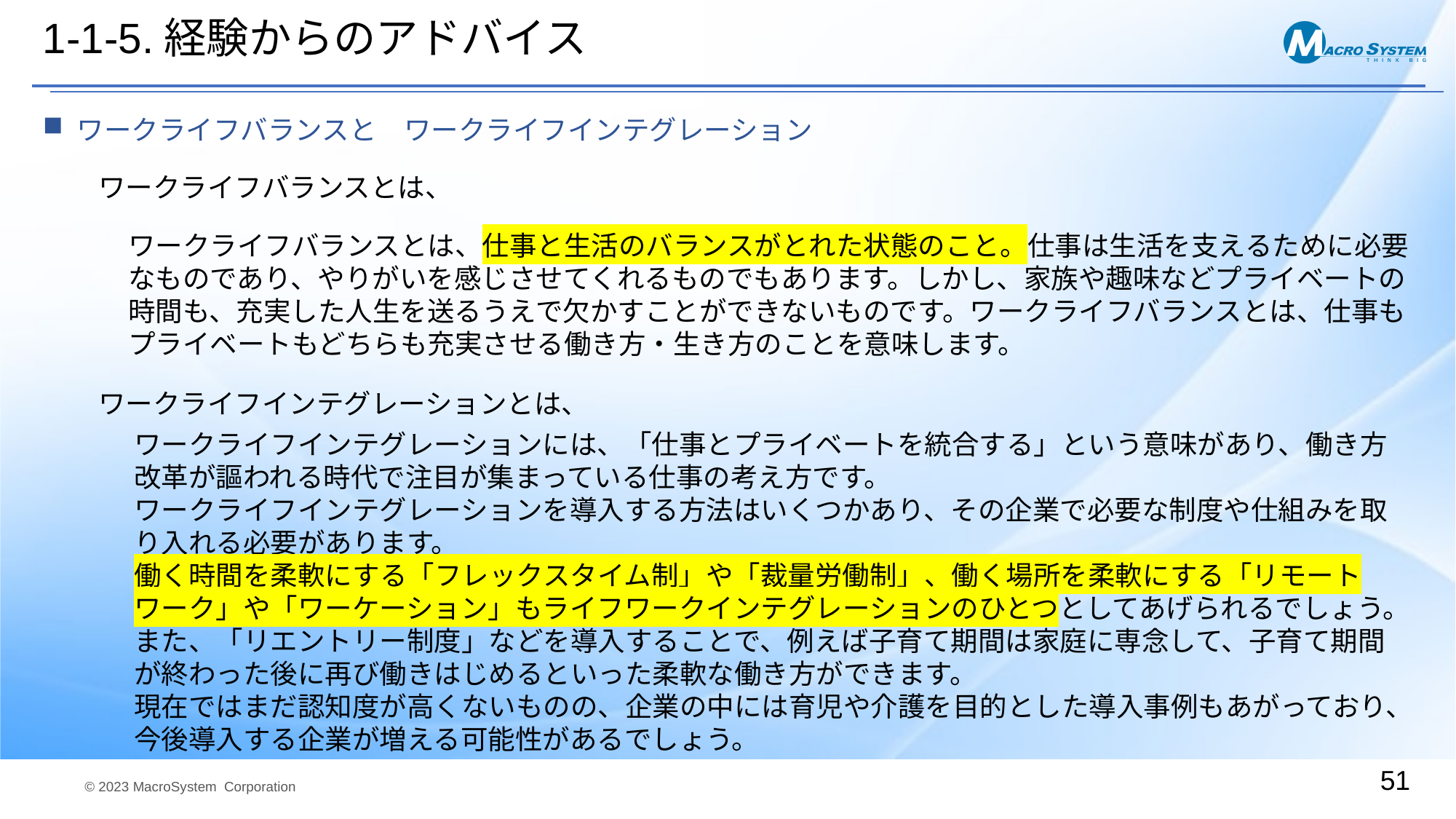

# 1-1-5.経験からのアドバイス
ワークライフバランスと　ワークライフインテグレーション
ワークライフバランスとは、
ワークライフバランスとは、仕事と生活のバランスがとれた状態のこと。仕事は生活を支えるために必要なものであり、やりがいを感じさせてくれるものでもあります。しかし、家族や趣味などプライベートの時間も、充実した人生を送るうえで欠かすことができないものです。ワークライフバランスとは、仕事もプライベートもどちらも充実させる働き方・生き方のことを意味します。
ワークライフインテグレーションとは、
ワークライフインテグレーションには、「仕事とプライベートを統合する」という意味があり、働き方改革が謳われる時代で注目が集まっている仕事の考え方です。
ワークライフインテグレーションを導入する方法はいくつかあり、その企業で必要な制度や仕組みを取り入れる必要があります。
働く時間を柔軟にする「フレックスタイム制」や「裁量労働制」、働く場所を柔軟にする「リモートワーク」や「ワーケーション」もライフワークインテグレーションのひとつとしてあげられるでしょう。
また、「リエントリー制度」などを導入することで、例えば子育て期間は家庭に専念して、子育て期間が終わった後に再び働きはじめるといった柔軟な働き方ができます。
現在ではまだ認知度が高くないものの、企業の中には育児や介護を目的とした導入事例もあがっており、今後導入する企業が増える可能性があるでしょう。